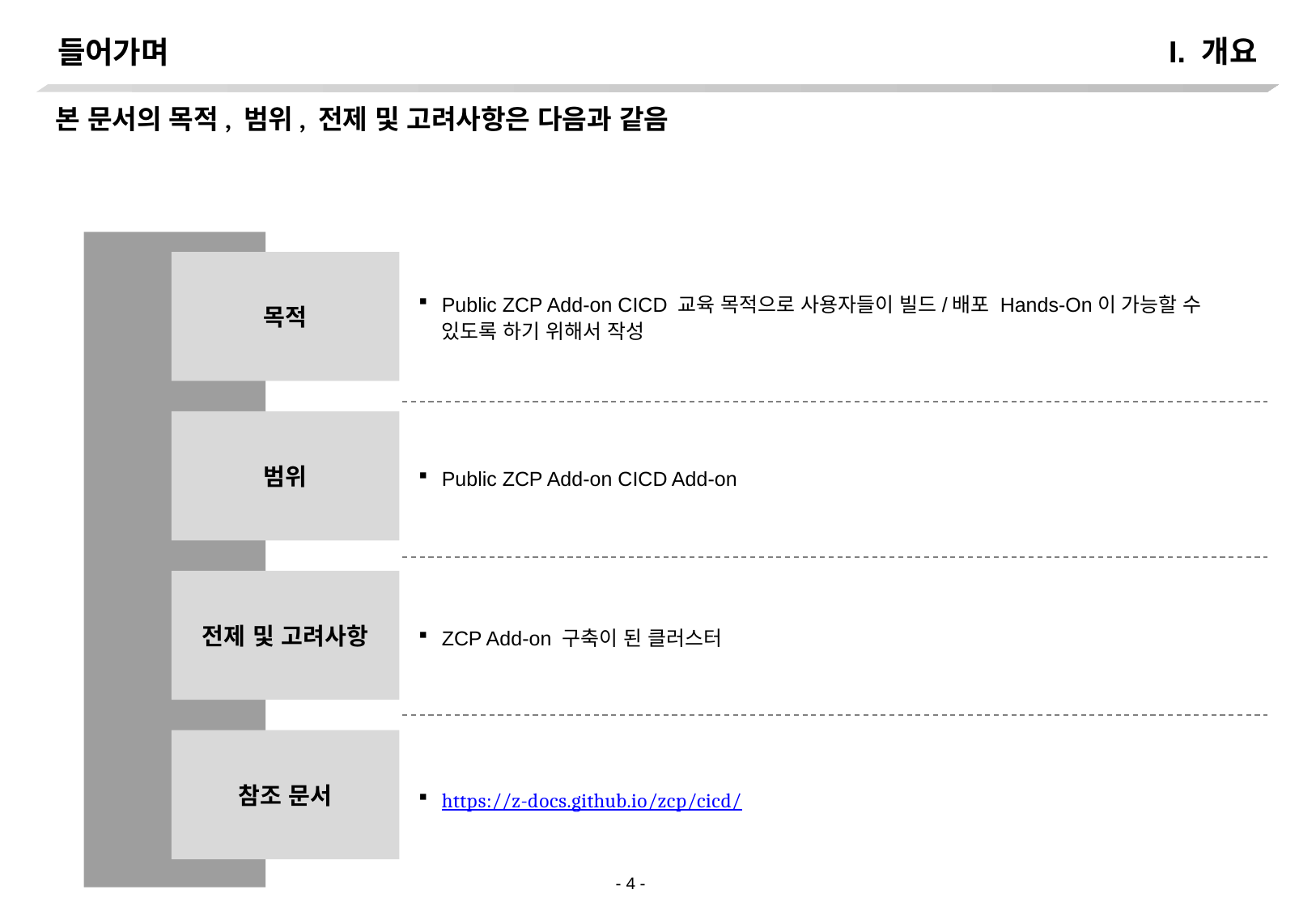

I. 개요
# 들어가며
본 문서의 목적, 범위, 전제 및 고려사항은 다음과 같음

Public ZCP Add-on CICD 교육 목적으로 사용자들이 빌드/배포 Hands-On이 가능할 수 있도록 하기 위해서 작성
목적
Public ZCP Add-on CICD Add-on
범위

ZCP Add-on 구축이 된 클러스터
전제 및 고려사항

참조 문서

https://z-docs.github.io/zcp/cicd/